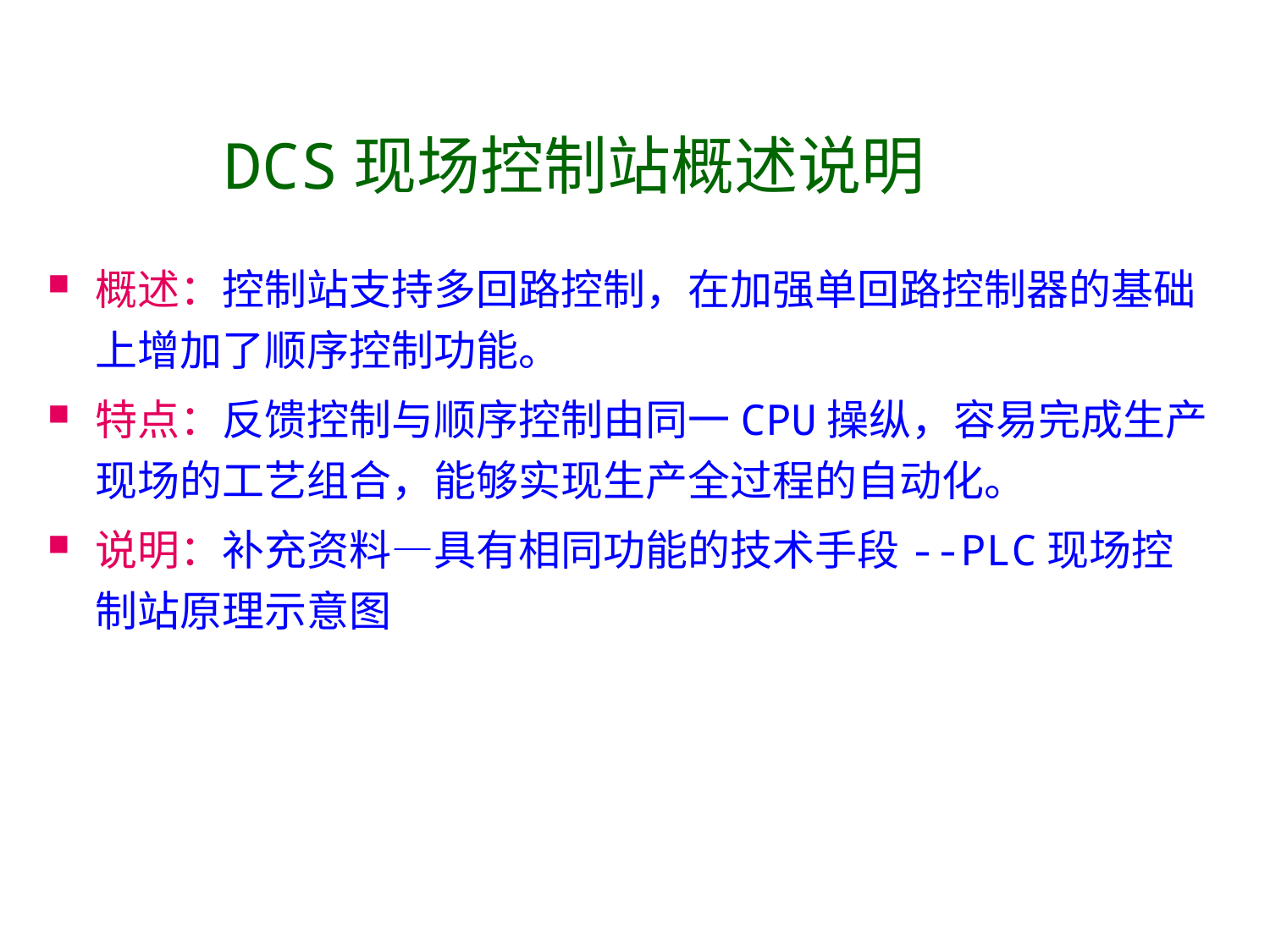

# DCS现场控制站概述说明
概述：控制站支持多回路控制，在加强单回路控制器的基础上增加了顺序控制功能。
特点：反馈控制与顺序控制由同一CPU操纵，容易完成生产现场的工艺组合，能够实现生产全过程的自动化。
说明：补充资料—具有相同功能的技术手段--PLC现场控制站原理示意图